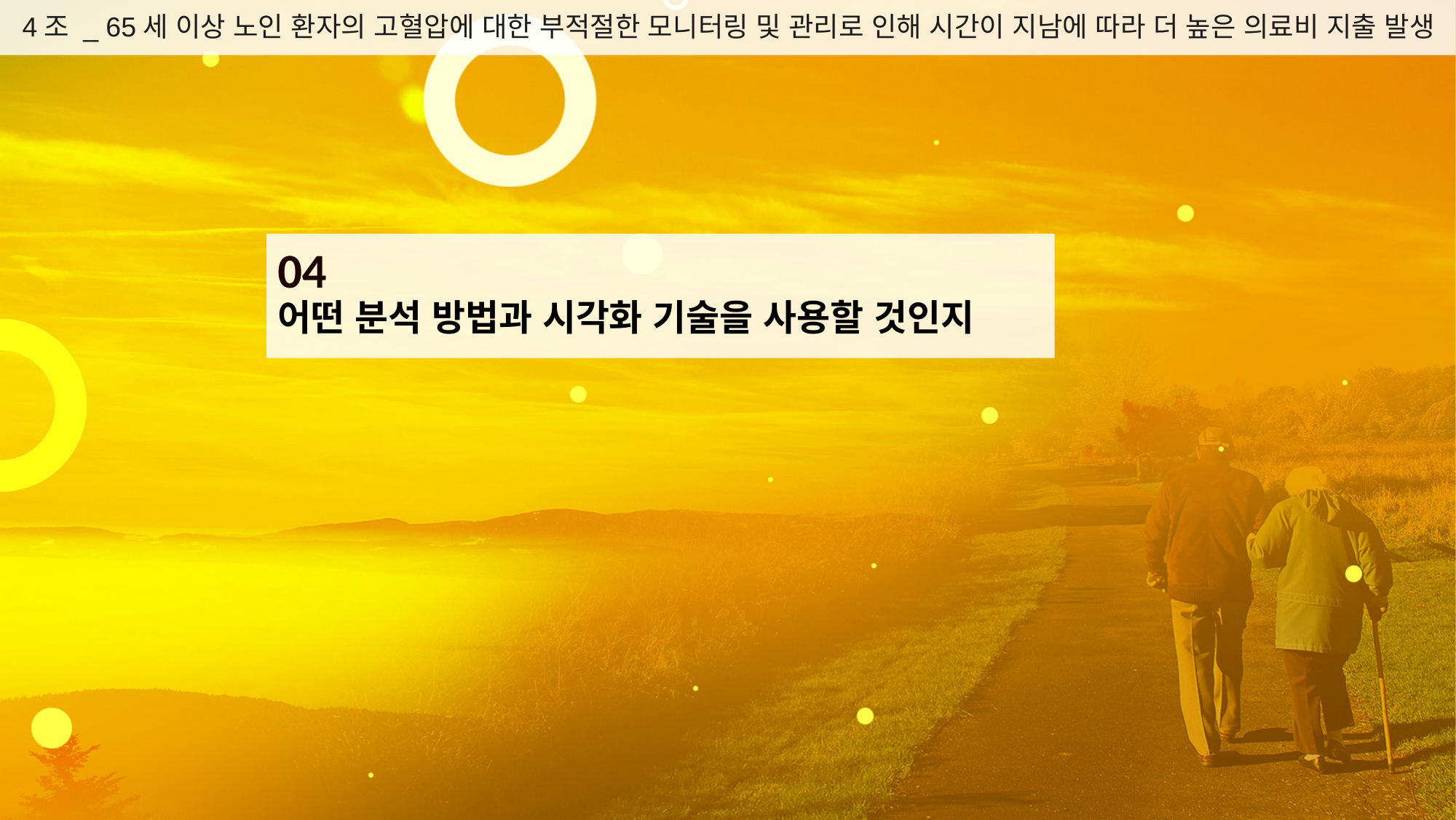

4조 _ 65세 이상 노인 환자의 고혈압에 대한 부적절한 모니터링 및 관리로 인해 시간이 지남에 따라 더 높은 의료비 지출 발생

04
어떤 분석 방법과 시각화 기술을 사용할 것인지